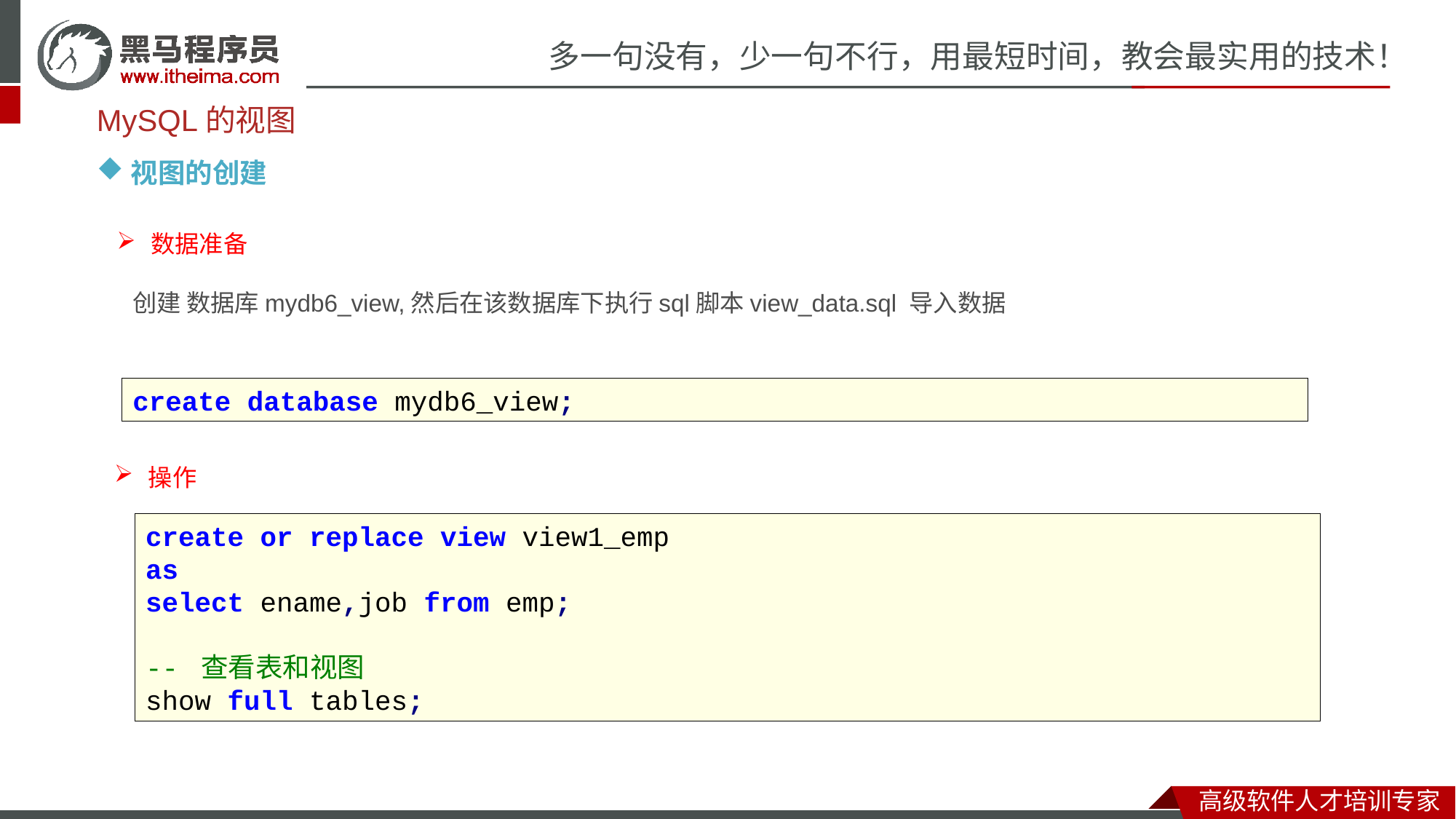

MySQL的视图
视图的创建
数据准备
创建 数据库mydb6_view,然后在该数据库下执行sql脚本view_data.sql 导入数据
create database mydb6_view;
操作
create or replace view view1_emp
as
select ename,job from emp;

-- 查看表和视图
show full tables;